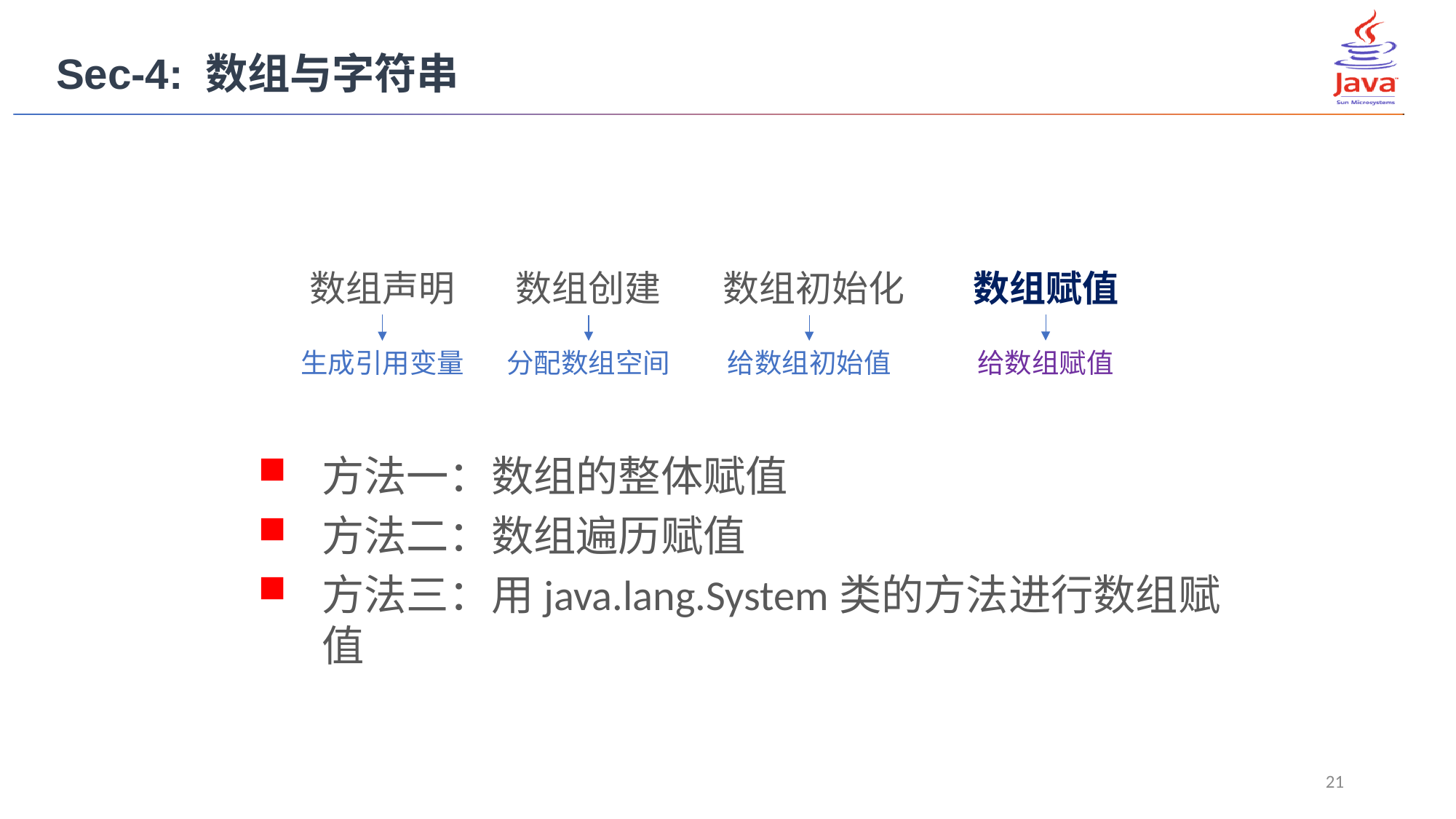

Sec-4: 数组与字符串
数组赋值
数组初始化
数组创建
数组声明
给数组赋值
给数组初始值
生成引用变量
分配数组空间
方法一：数组的整体赋值
方法二：数组遍历赋值
方法三：用java.lang.System类的方法进行数组赋值
21